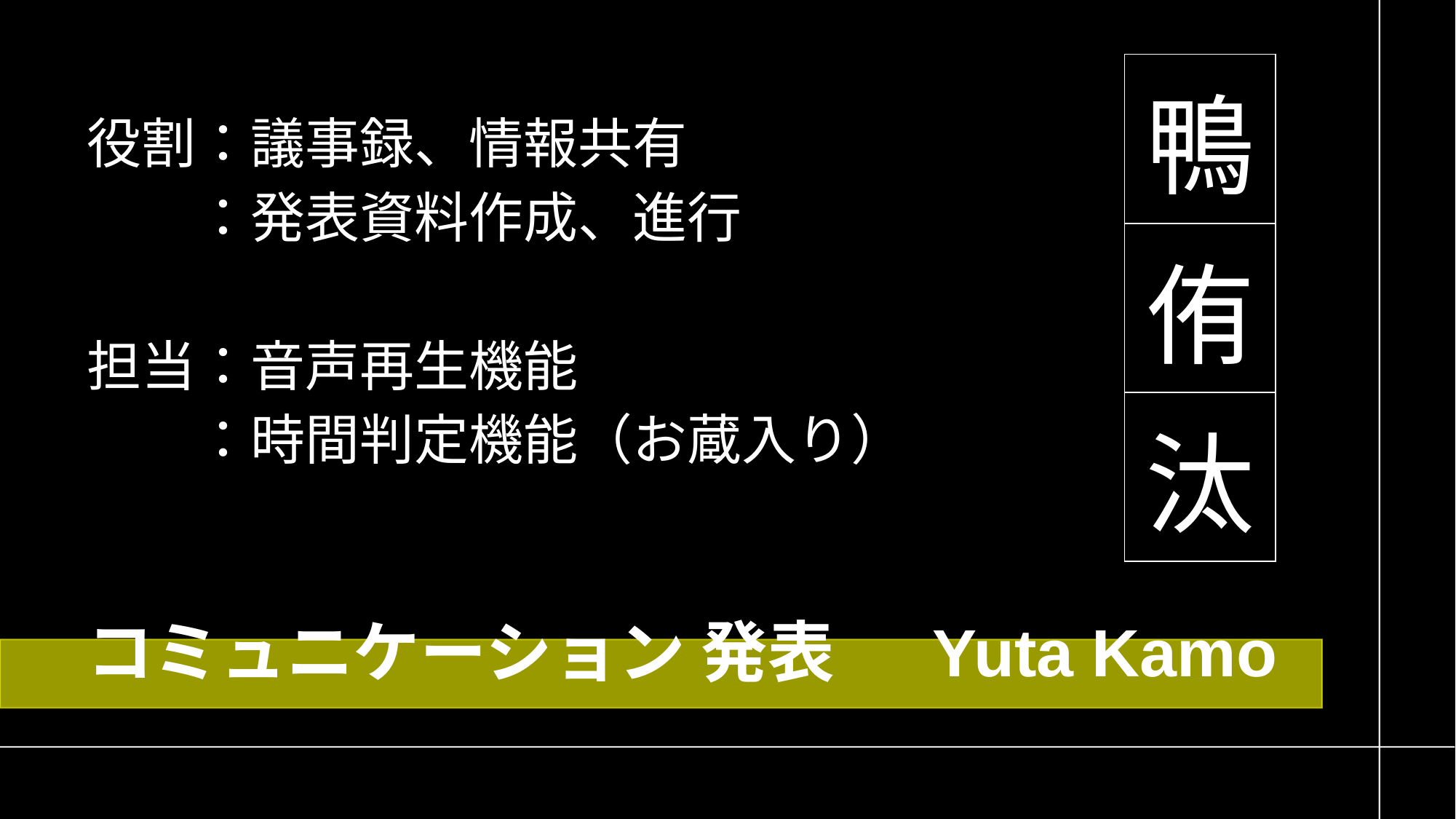

| 鴨 |
| --- |
| 侑 |
| 汰 |
役割：議事録、情報共有
	：発表資料作成、進行

担当：音声再生機能
　　：時間判定機能（お蔵入り）

# コミュニケーション 発表　 Yuta Kamo